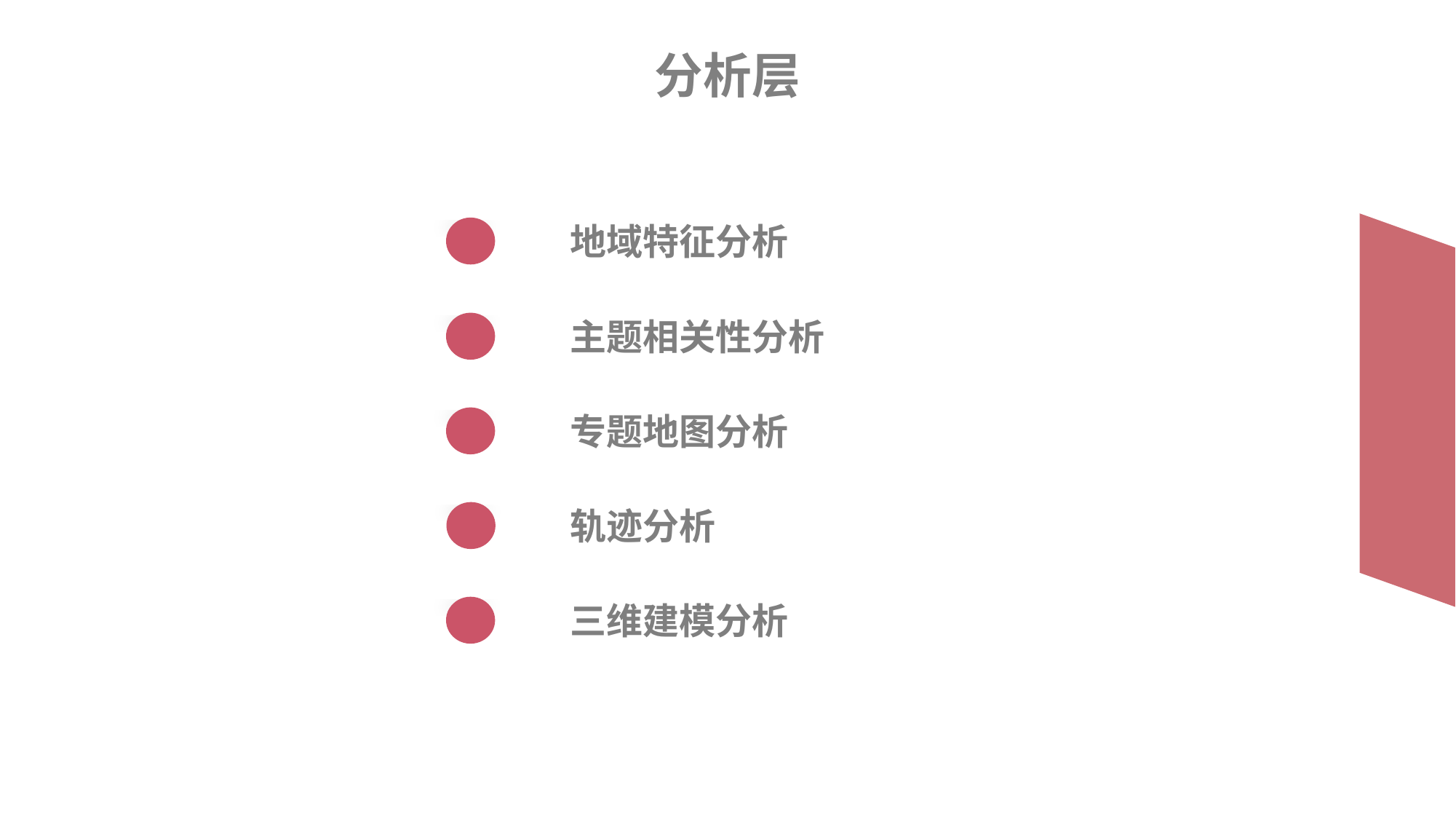

分析层
地域特征分析

主题相关性分析

专题地图分析

轨迹分析

三维建模分析